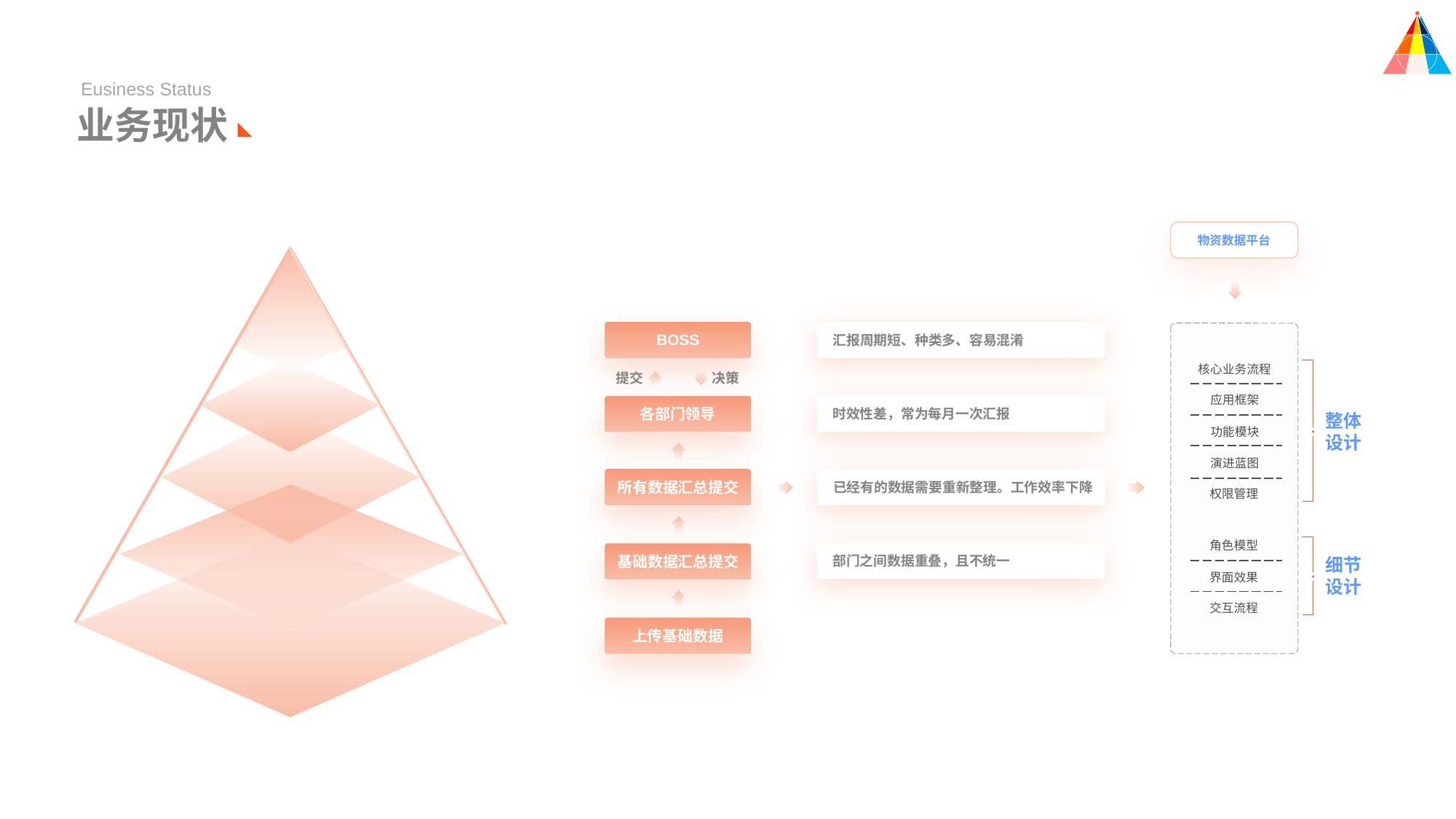

Eusiness Status
业务现状

物资数据平台

BOSS
汇报周期短、种类多、容易混淆
核心业务流程

提交
决策

应用框架

各部门领导
时效性差，常为每月一次汇报
整体
设计

功能模块

演进蓝图

所有数据汇总提交
已经有的数据需要重新整理。工作效率下降

权限管理

角色模型

基础数据汇总提交
部门之间数据重叠，且不统一
细节
设计
界面效果

交互流程

上传基础数据